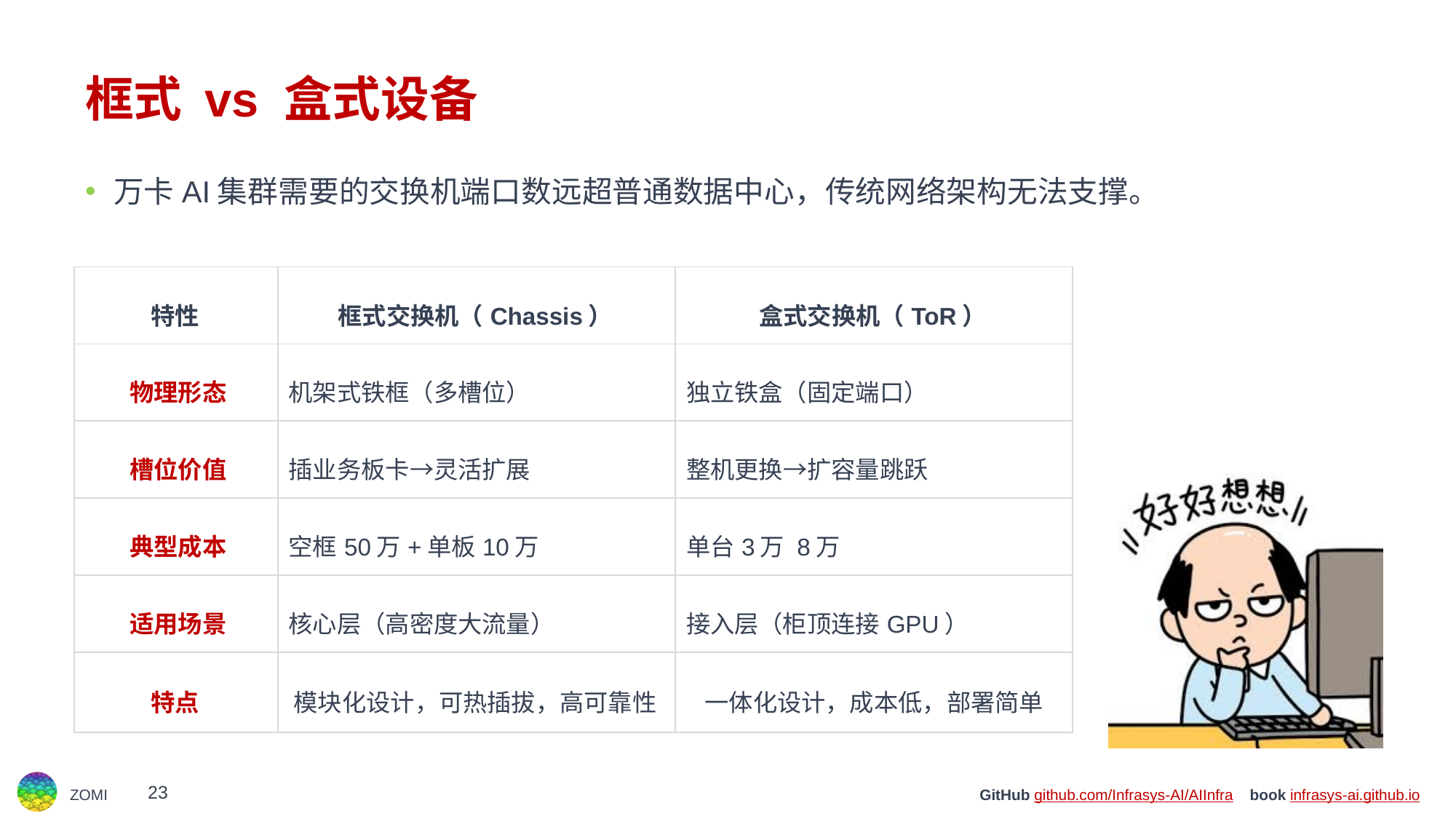

# 框式 vs 盒式设备
万卡AI集群需要的交换机端口数远超普通数据中心，传统网络架构无法支撑。
| 特性​​ | 框式交换机（Chassis） | 盒式交换机（ToR） |
| --- | --- | --- |
| ​​物理形态​​ | 机架式铁框（多槽位） | 独立铁盒（固定端口） |
| ​​槽位价值​​ | 插业务板卡→灵活扩展 | 整机更换→扩容量跳跃 |
| ​​典型成本​​ | 空框50万+单板10万 | 单台3万 8万 |
| ​​适用场景​​ | 核心层（高密度大流量） | 接入层（柜顶连接GPU） |
| 特点 | 模块化设计，可热插拔，高可靠性 | 一体化设计，成本低，部署简单 |